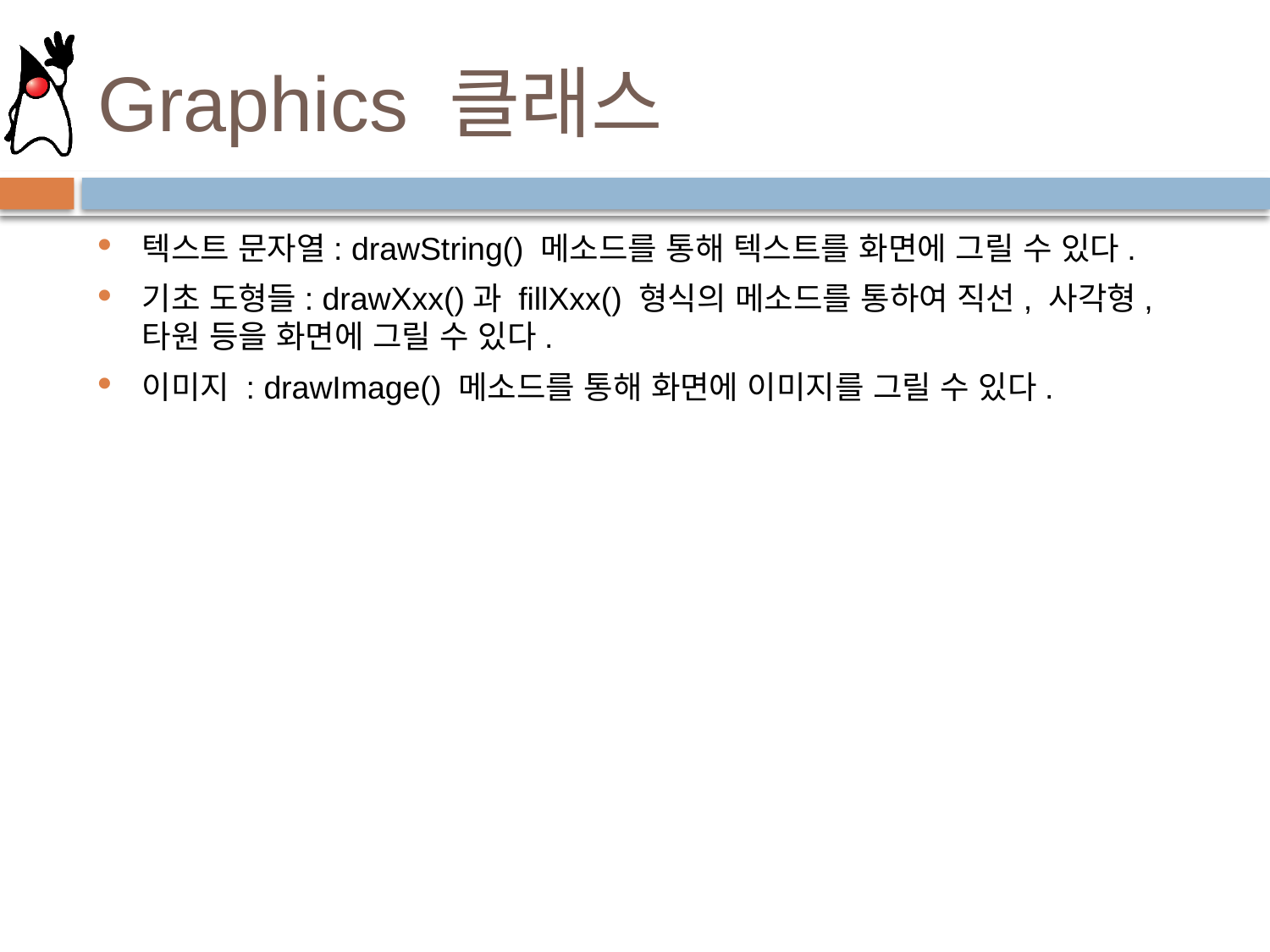

# Graphics 클래스
텍스트 문자열: drawString() 메소드를 통해 텍스트를 화면에 그릴 수 있다.
기초 도형들: drawXxx()과 fillXxx() 형식의 메소드를 통하여 직선, 사각형, 타원 등을 화면에 그릴 수 있다.
이미지 : drawImage() 메소드를 통해 화면에 이미지를 그릴 수 있다.